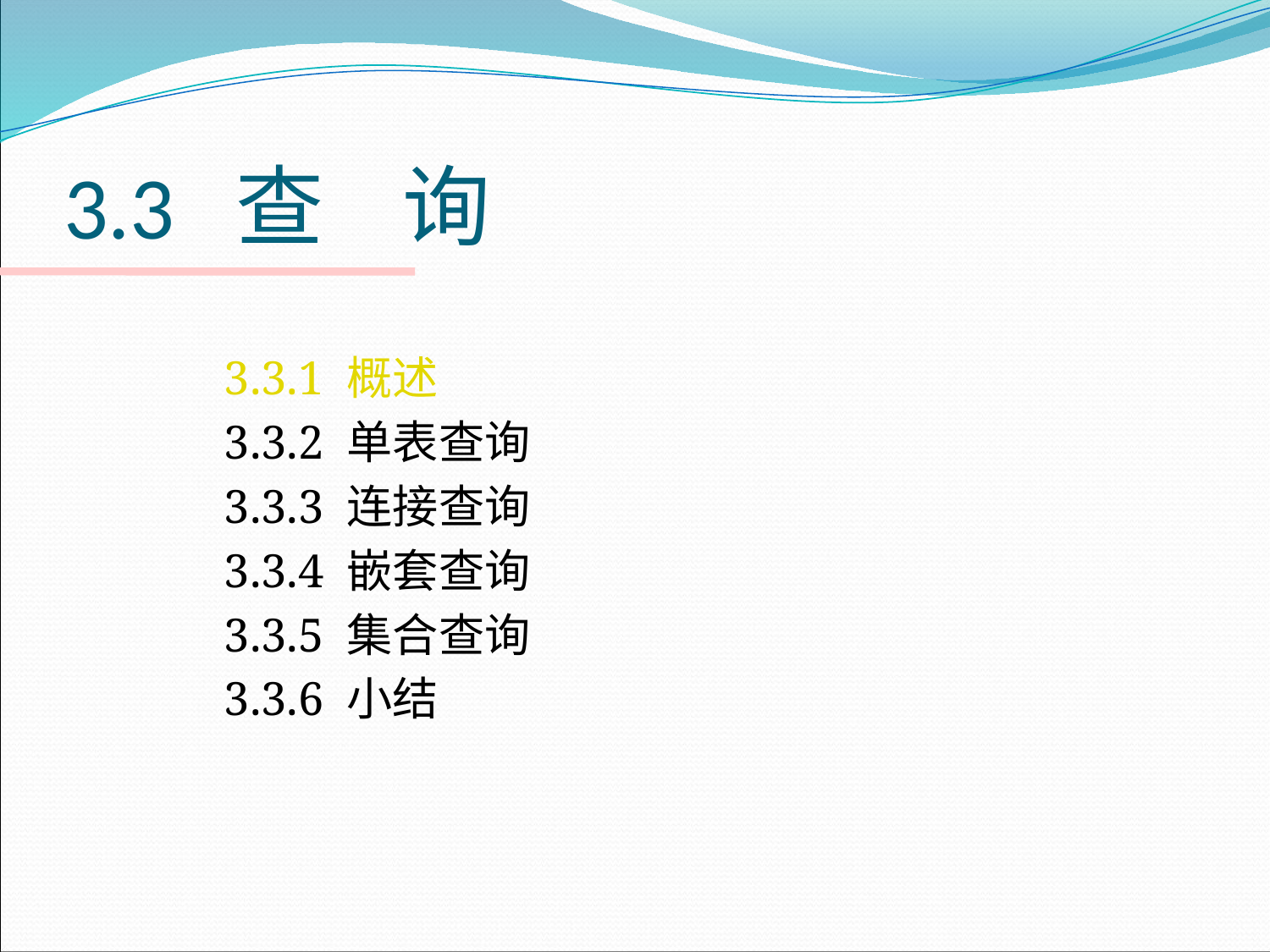

# 3.3  查    询
3.3.1 概述
3.3.2 单表查询
3.3.3 连接查询
3.3.4 嵌套查询
3.3.5 集合查询
3.3.6 小结

258